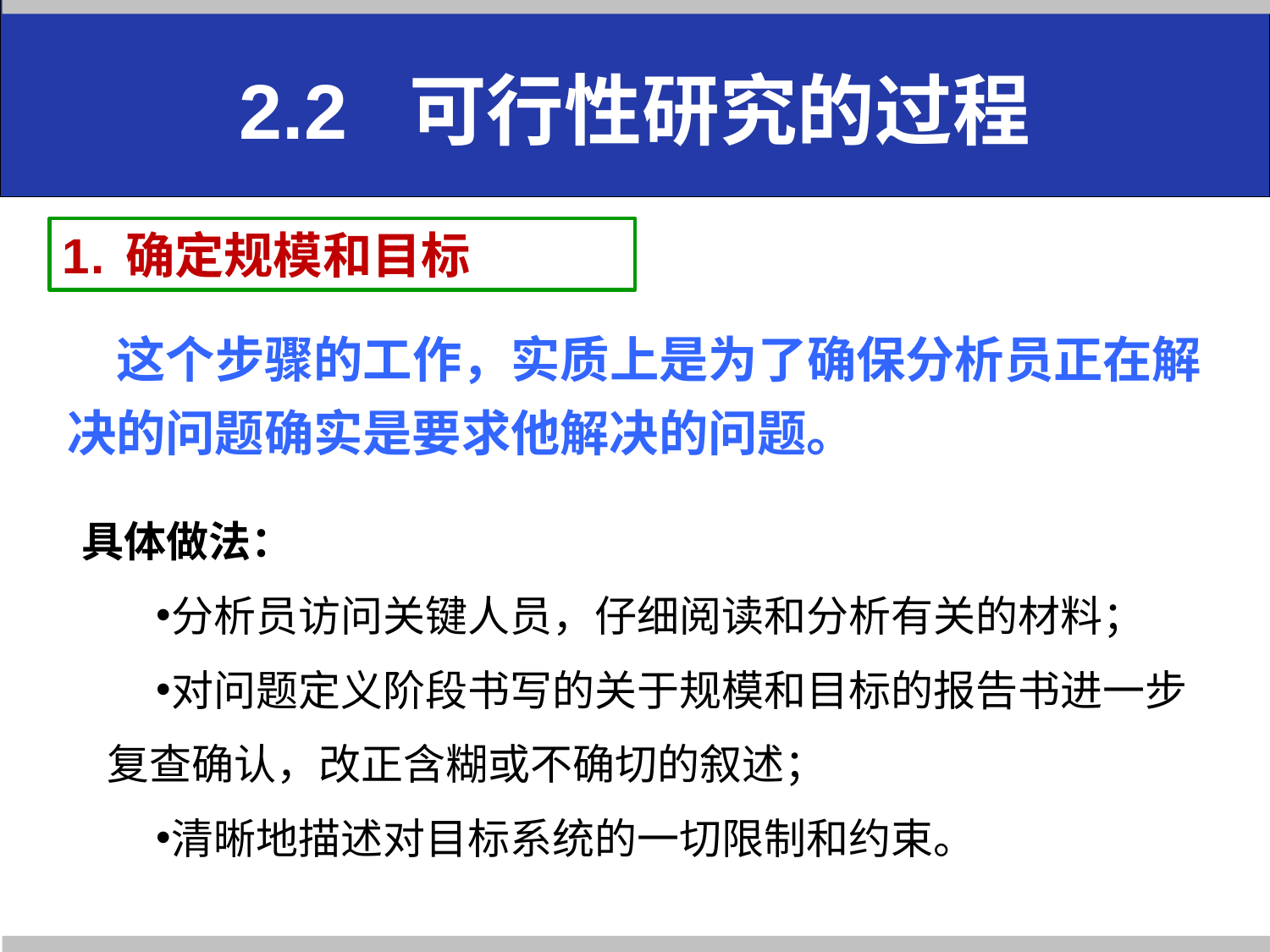

# 2.2  可行性研究的过程
确定规模和目标
这个步骤的工作，实质上是为了确保分析员正在解决的问题确实是要求他解决的问题。
具体做法：
分析员访问关键人员，仔细阅读和分析有关的材料；
对问题定义阶段书写的关于规模和目标的报告书进一步复查确认，改正含糊或不确切的叙述；
清晰地描述对目标系统的一切限制和约束。